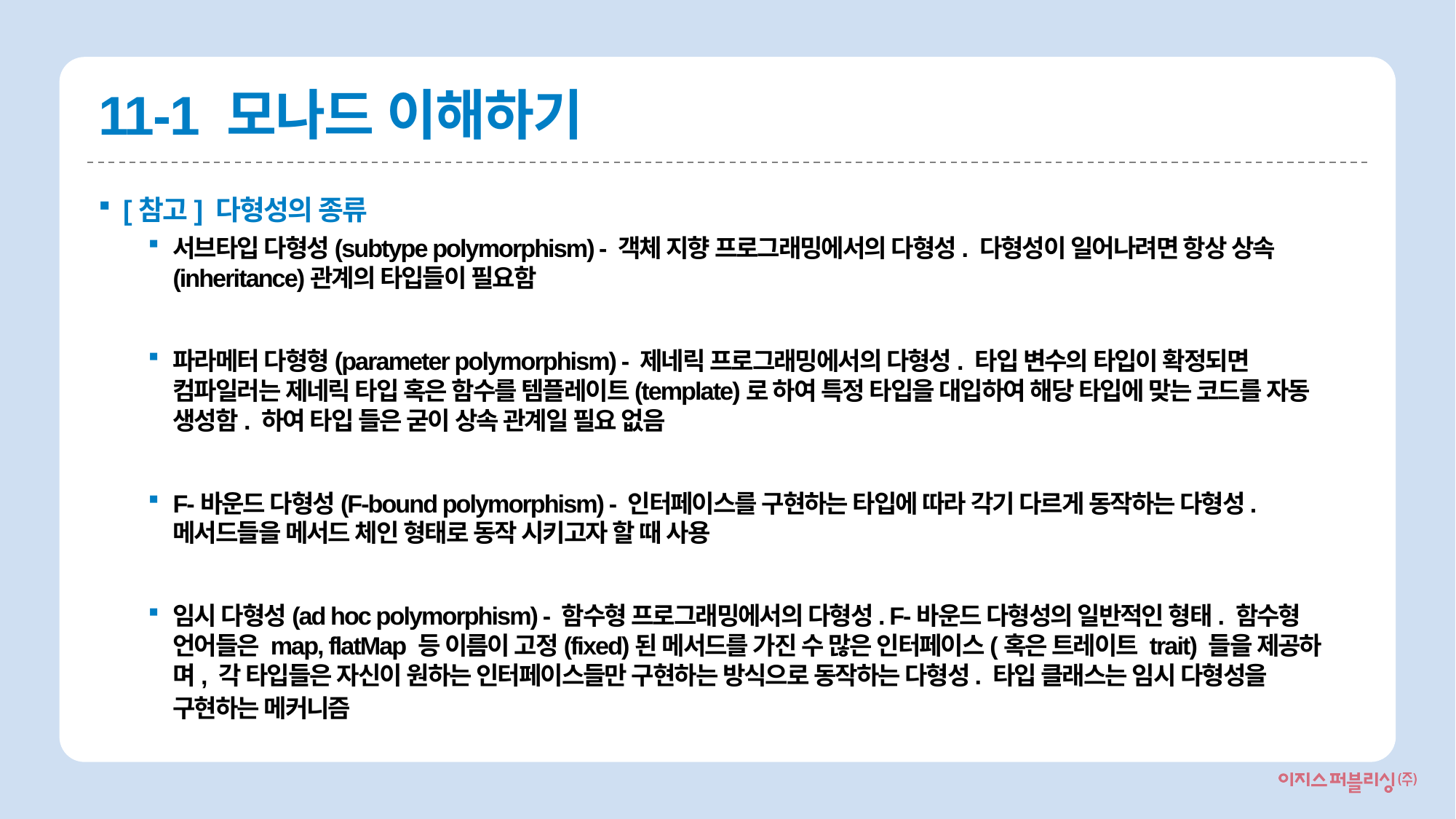

# 11-1 모나드 이해하기
[참고] 다형성의 종류
서브타입 다형성(subtype polymorphism) - 객체 지향 프로그래밍에서의 다형성. 다형성이 일어나려면 항상 상속(inheritance)관계의 타입들이 필요함

파라메터 다형형(parameter polymorphism) - 제네릭 프로그래밍에서의 다형성. 타입 변수의 타입이 확정되면 컴파일러는 제네릭 타입 혹은 함수를 템플레이트(template)로 하여 특정 타입을 대입하여 해당 타입에 맞는 코드를 자동 생성함. 하여 타입 들은 굳이 상속 관계일 필요 없음

F-바운드 다형성(F-bound polymorphism) - 인터페이스를 구현하는 타입에 따라 각기 다르게 동작하는 다형성. 메서드들을 메서드 체인 형태로 동작 시키고자 할 때 사용

임시 다형성(ad hoc polymorphism) - 함수형 프로그래밍에서의 다형성. F-바운드 다형성의 일반적인 형태. 함수형 언어들은 map, flatMap 등 이름이 고정(fixed)된 메서드를 가진 수 많은 인터페이스(혹은 트레이트 trait) 들을 제공하며, 각 타입들은 자신이 원하는 인터페이스들만 구현하는 방식으로 동작하는 다형성. 타입 클래스는 임시 다형성을 구현하는 메커니즘